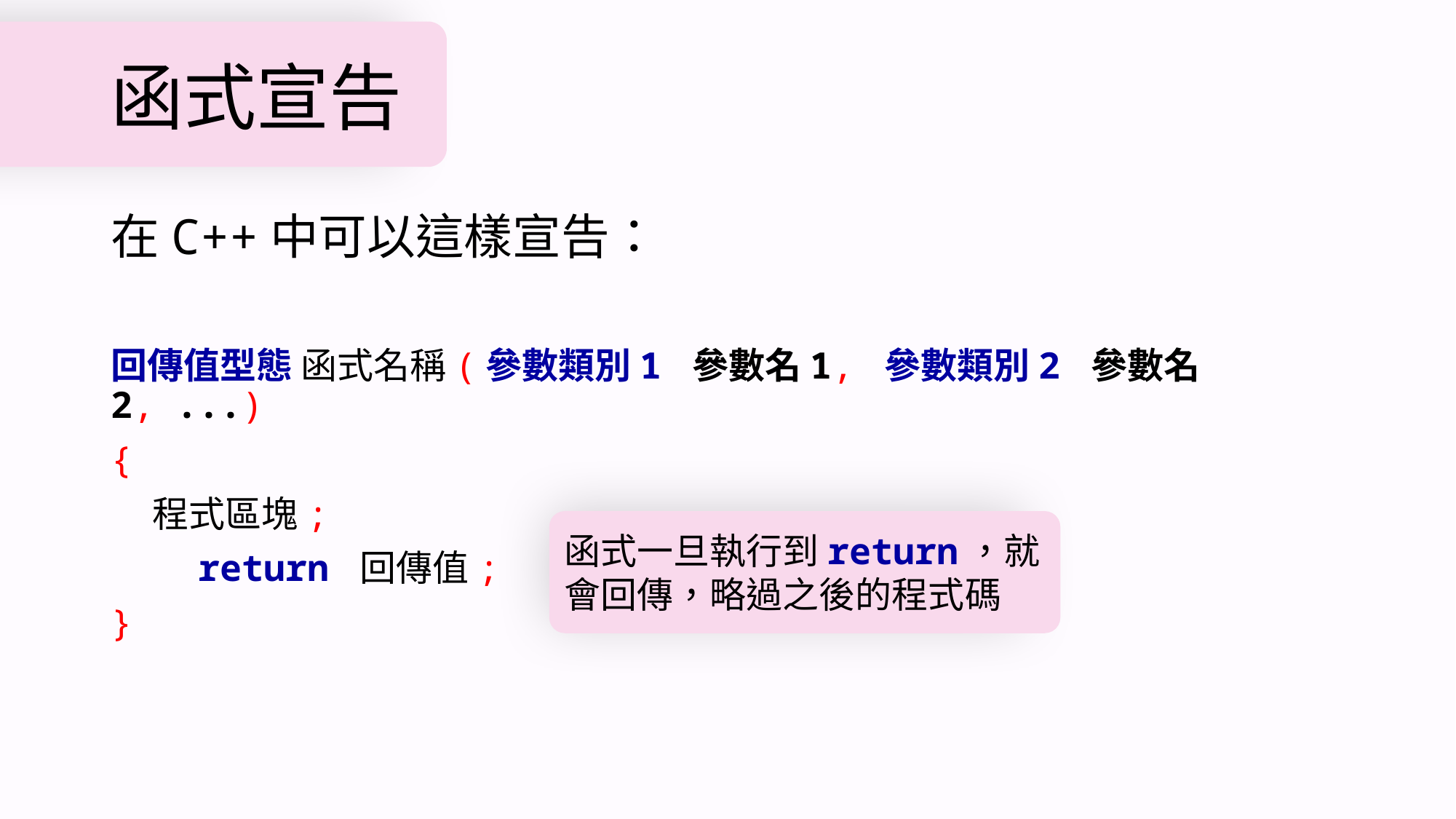

# 函式宣告
在C++中可以這樣宣告：

回傳值型態 函式名稱(參數類別1 參數名1, 參數類別2 參數名2, ...)
{
    程式區塊;
    return 回傳值;
}

函式一旦執行到return，就會回傳，略過之後的程式碼